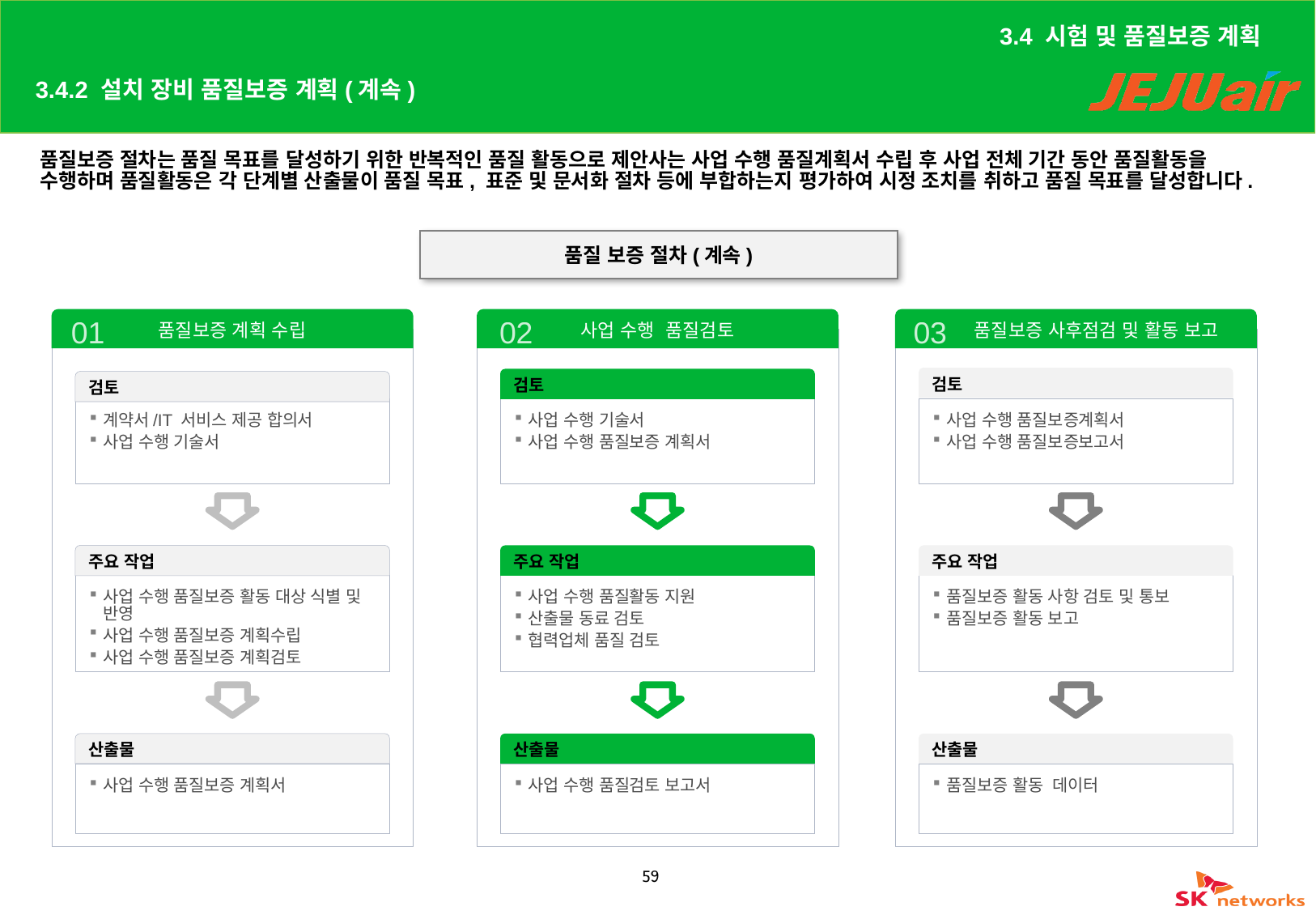

3.4 시험 및 품질보증 계획
# 3.4.2 설치 장비 품질보증 계획(계속)
품질보증 절차는 품질 목표를 달성하기 위한 반복적인 품질 활동으로 제안사는 사업 수행 품질계획서 수립 후 사업 전체 기간 동안 품질활동을 수행하며 품질활동은 각 단계별 산출물이 품질 목표, 표준 및 문서화 절차 등에 부합하는지 평가하여 시정 조치를 취하고 품질 목표를 달성합니다.
품질 보증 절차(계속)
01
02
03
품질보증 계획 수립
사업 수행  품질검토
       품질보증 사후점검 및 활동 보고
검토
검토
검토
계약서/IT 서비스 제공 합의서
사업 수행 기술서
사업 수행 기술서
사업 수행 품질보증 계획서
사업 수행 품질보증계획서
사업 수행 품질보증보고서

주요 작업
주요 작업
주요 작업
사업 수행 품질보증 활동 대상 식별 및 반영
사업 수행 품질보증 계획수립
사업 수행 품질보증 계획검토 및 승인
사업 수행 품질활동 지원
산출물 동료 검토
협력업체 품질 검토
품질보증 활동 사항 검토 및 통보
품질보증 활동 보고

산출물
산출물
산출물
사업 수행 품질보증 계획서
사업 수행 품질검토 보고서
품질보증 활동  데이터

59